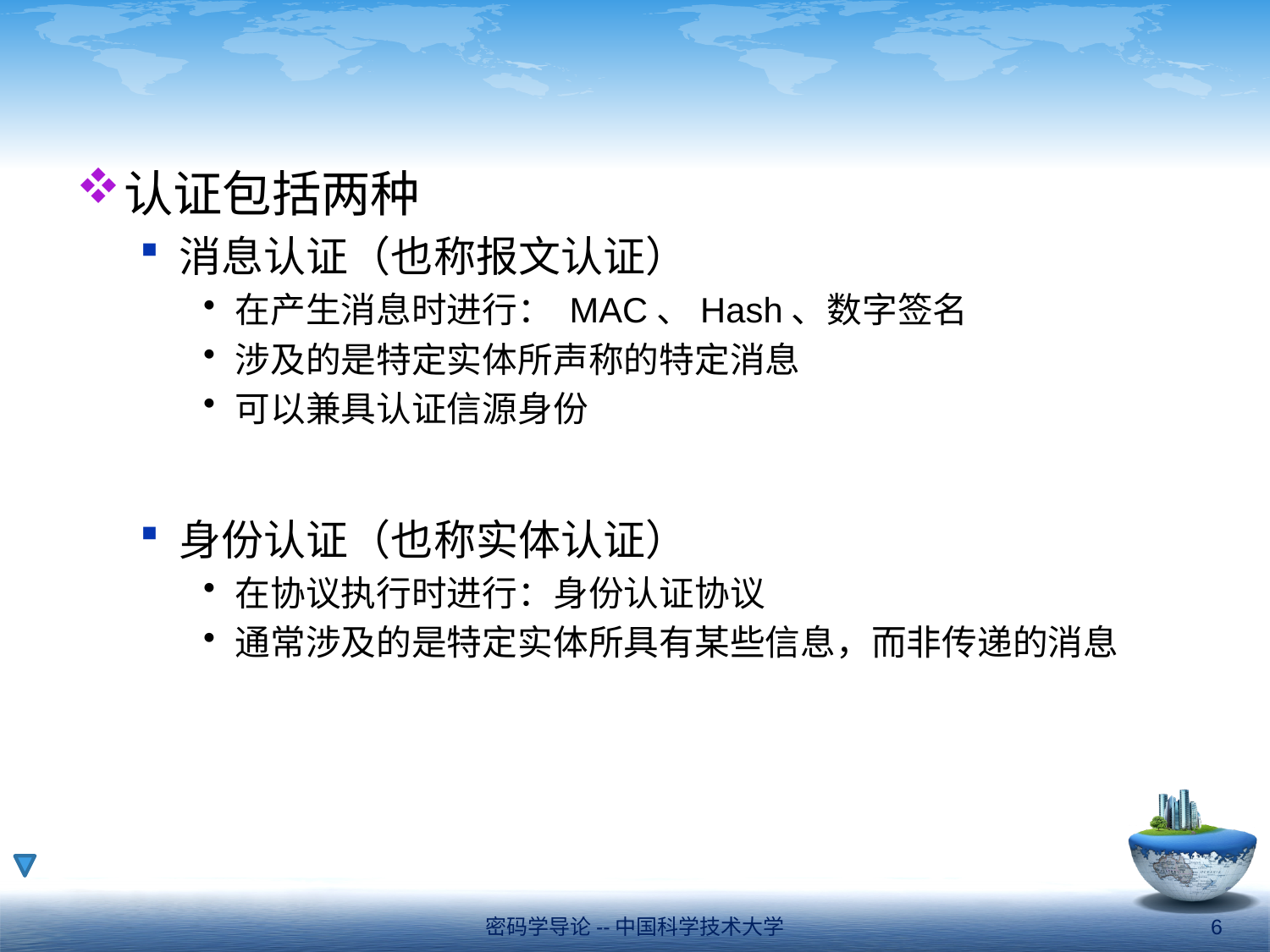

#
认证包括两种
消息认证（也称报文认证）
在产生消息时进行： MAC、Hash、数字签名
涉及的是特定实体所声称的特定消息
可以兼具认证信源身份

身份认证（也称实体认证）
在协议执行时进行：身份认证协议
通常涉及的是特定实体所具有某些信息，而非传递的消息

密码学导论--中国科学技术大学
6